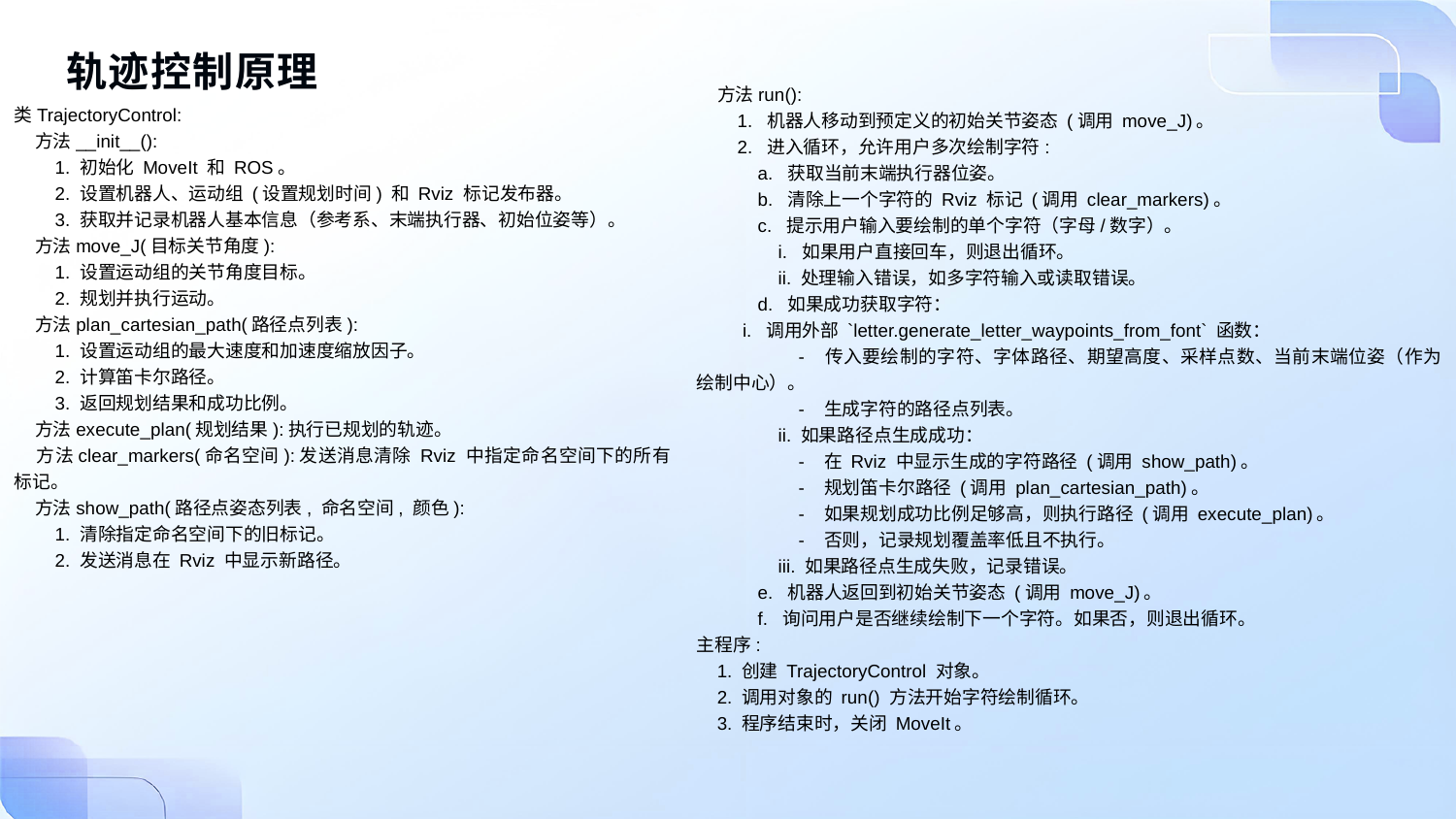

轨迹控制原理
    方法run():
        1.  机器人移动到预定义的初始关节姿态 (调用 move_J)。
        2.  进入循环，允许用户多次绘制字符:
            a.  获取当前末端执行器位姿。
            b.  清除上一个字符的 Rviz 标记 (调用 clear_markers)。
            c.  提示用户输入要绘制的单个字符（字母/数字）。
                i.  如果用户直接回车，则退出循环。
                ii. 处理输入错误，如多字符输入或读取错误。
            d.  如果成功获取字符：
         i.  调用外部 `letter.generate_letter_waypoints_from_font` 函数：
                    -   传入要绘制的字符、字体路径、期望高度、采样点数、当前末端位姿（作为绘制中心）。
                    -   生成字符的路径点列表。
                ii. 如果路径点生成成功：
                    -   在 Rviz 中显示生成的字符路径 (调用 show_path)。
                    -   规划笛卡尔路径 (调用 plan_cartesian_path)。
                    -   如果规划成功比例足够高，则执行路径 (调用 execute_plan)。
                    -   否则，记录规划覆盖率低且不执行。
                iii. 如果路径点生成失败，记录错误。
            e.  机器人返回到初始关节姿态 (调用 move_J)。
            f.  询问用户是否继续绘制下一个字符。如果否，则退出循环。
主程序:
    1. 创建 TrajectoryControl 对象。
    2. 调用对象的 run() 方法开始字符绘制循环。
    3. 程序结束时，关闭 MoveIt。
类TrajectoryControl:
    方法__init__():
        1. 初始化 MoveIt 和 ROS。
        2. 设置机器人、运动组 (设置规划时间) 和 Rviz 标记发布器。
        3. 获取并记录机器人基本信息（参考系、末端执行器、初始位姿等）。
    方法move_J(目标关节角度):
        1. 设置运动组的关节角度目标。
        2. 规划并执行运动。
    方法plan_cartesian_path(路径点列表):
        1. 设置运动组的最大速度和加速度缩放因子。
        2. 计算笛卡尔路径。
        3. 返回规划结果和成功比例。
    方法execute_plan(规划结果):执行已规划的轨迹。
    方法clear_markers(命名空间):发送消息清除 Rviz 中指定命名空间下的所有标记。
    方法show_path(路径点姿态列表, 命名空间, 颜色):
        1. 清除指定命名空间下的旧标记。
        2. 发送消息在 Rviz 中显示新路径。